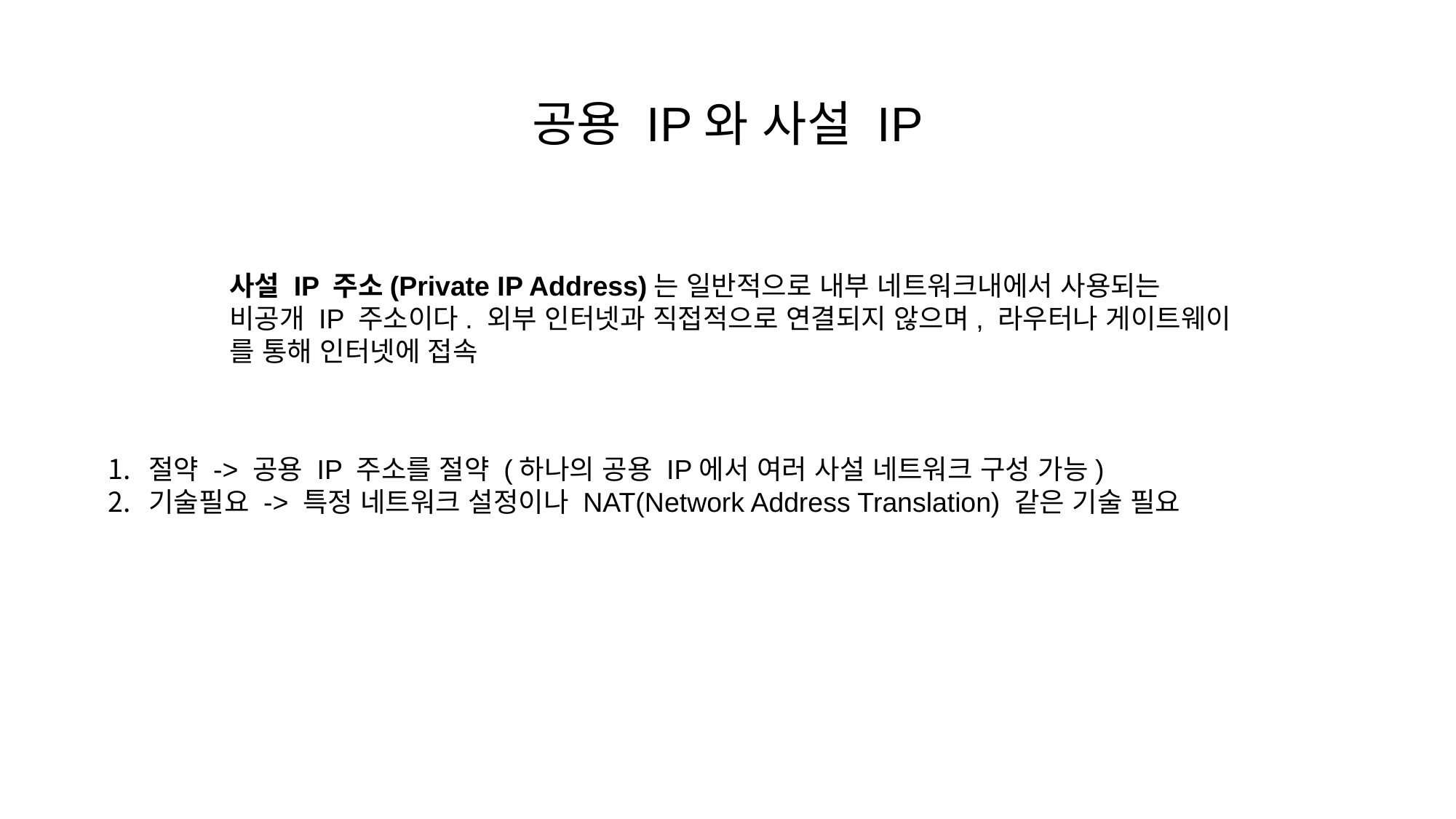

공용 IP와 사설 IP
사설 IP 주소(Private IP Address)는 일반적으로 내부 네트워크내에서 사용되는
비공개 IP 주소이다. 외부 인터넷과 직접적으로 연결되지 않으며, 라우터나 게이트웨이
를 통해 인터넷에 접속
절약 -> 공용 IP 주소를 절약 (하나의 공용 IP에서 여러 사설 네트워크 구성 가능)
기술필요 -> 특정 네트워크 설정이나 NAT(Network Address Translation) 같은 기술 필요